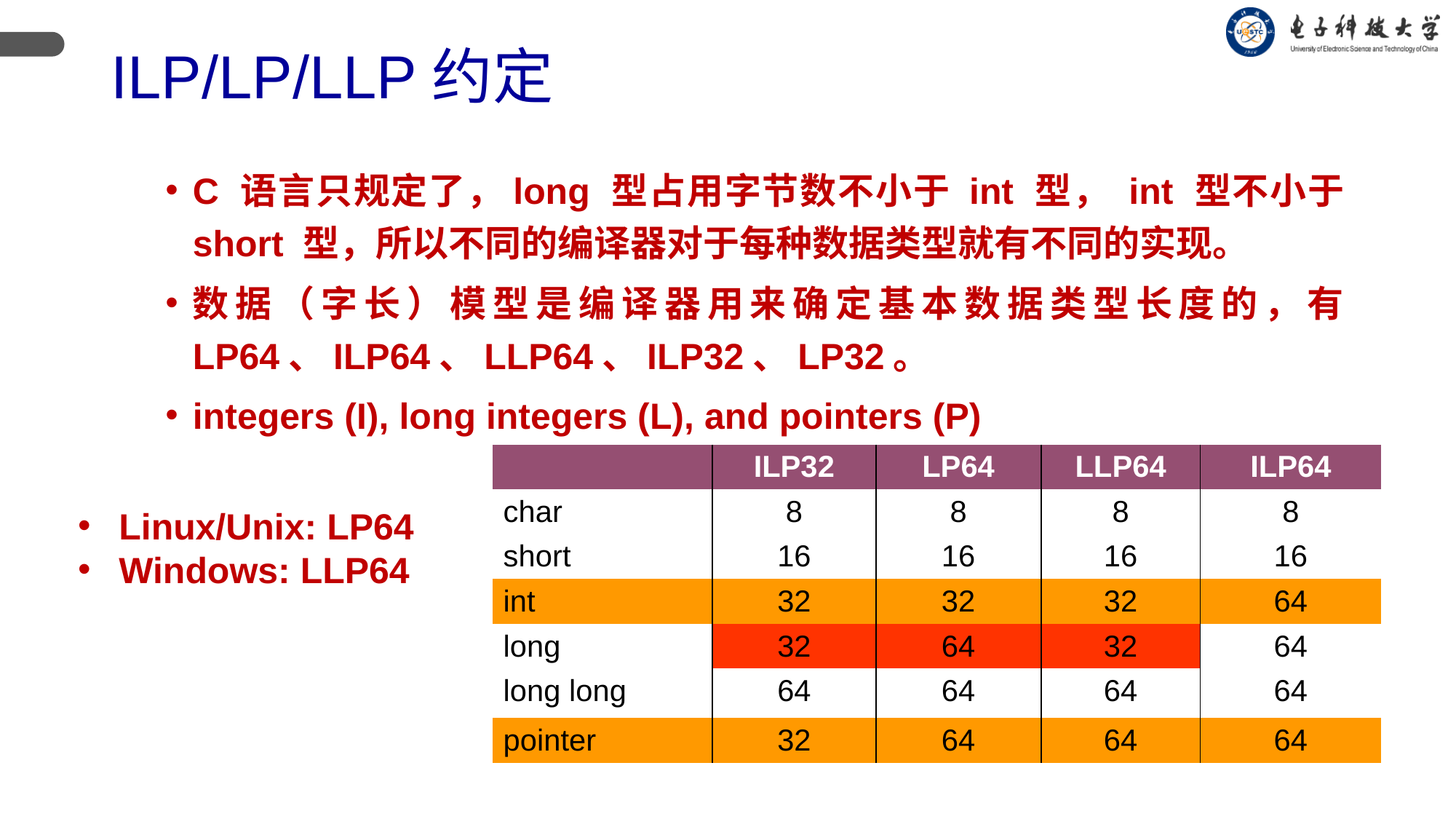

# ILP/LP/LLP约定
C 语言只规定了，long 型占用字节数不小于 int 型， int 型不小于 short 型，所以不同的编译器对于每种数据类型就有不同的实现。
数据（字长）模型是编译器用来确定基本数据类型长度的，有 LP64、ILP64、LLP64、ILP32、LP32。
integers (I), long integers (L), and pointers (P)

|  | ILP32 | LP64 | LLP64 | ILP64 |
| --- | --- | --- | --- | --- |
| char | 8 | 8 | 8 | 8 |
| short | 16 | 16 | 16 | 16 |
| int | 32 | 32 | 32 | 64 |
| long | 32 | 64 | 32 | 64 |
| long long | 64 | 64 | 64 | 64 |
| pointer | 32 | 64 | 64 | 64 |
Linux/Unix: LP64
Windows: LLP64